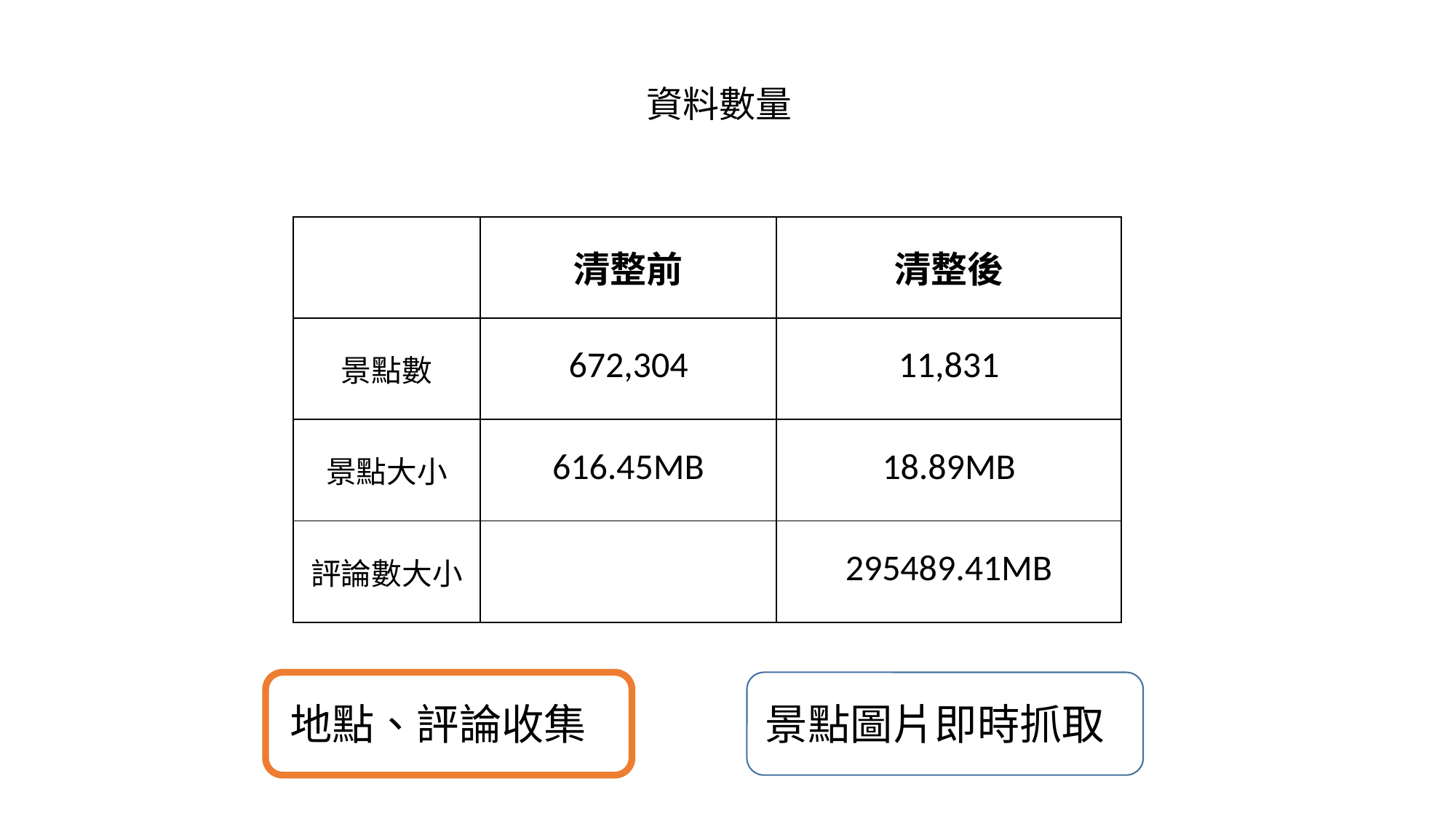

資料數量
|  | 清整前 | 清整後 |
| --- | --- | --- |
| 景點數 | 672,304 | 11,831 |
| 景點大小 | 616.45MB | 18.89MB |
| 評論數大小 |  | 295489.41MB |

地點、評論收集
景點圖片即時抓取